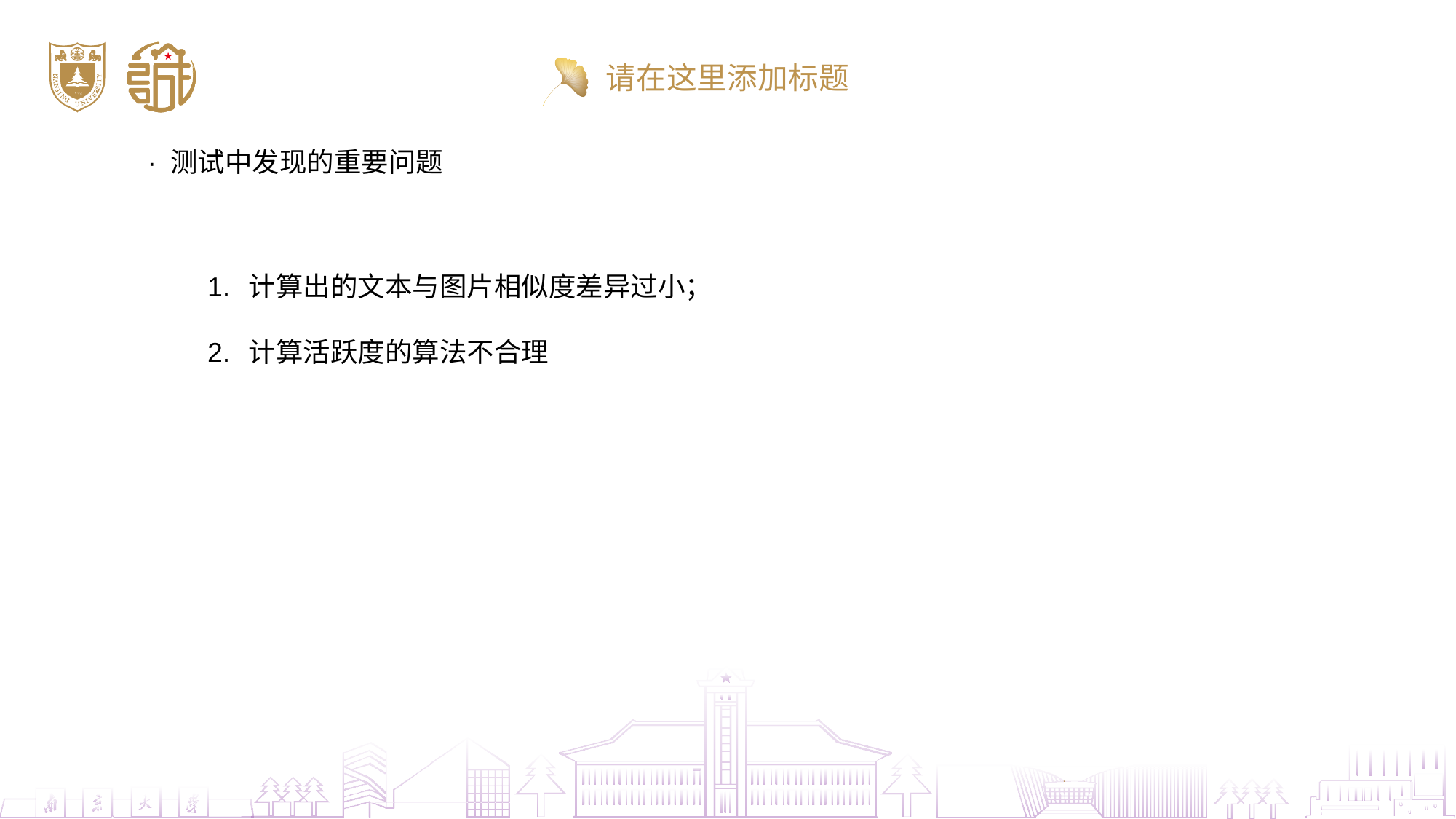

· 测试中发现的重要问题
计算出的文本与图片相似度差异过小；
计算活跃度的算法不合理